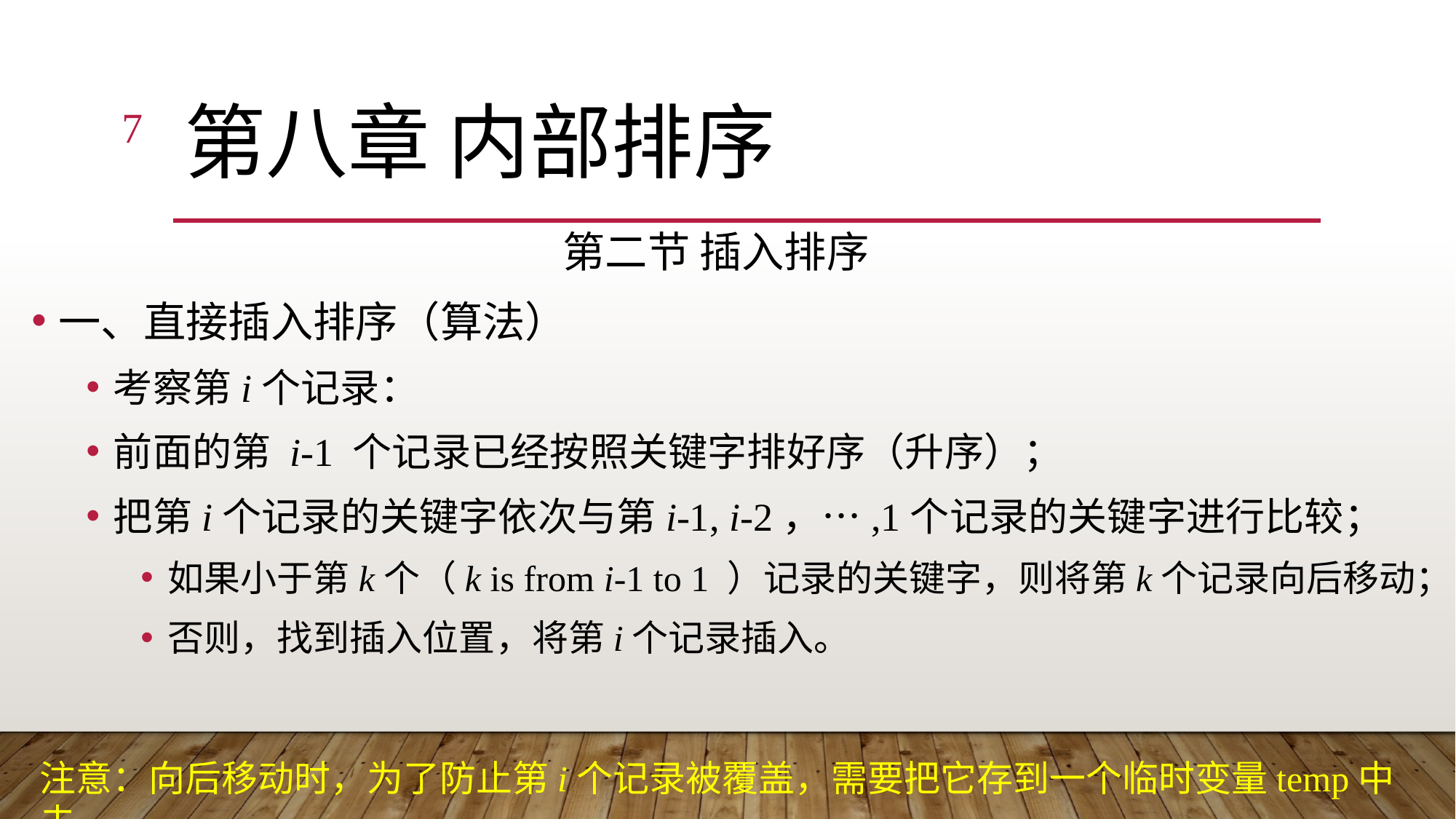

7
# 第八章 内部排序
第二节 插入排序
一、直接插入排序（算法）
考察第i个记录：
前面的第 i-1 个记录已经按照关键字排好序（升序）；
把第i个记录的关键字依次与第i-1, i-2，…,1个记录的关键字进行比较；
如果小于第k个（k is from i-1 to 1 ）记录的关键字，则将第k个记录向后移动；
否则，找到插入位置，将第i个记录插入。
注意：向后移动时，为了防止第i个记录被覆盖，需要把它存到一个临时变量temp中去。